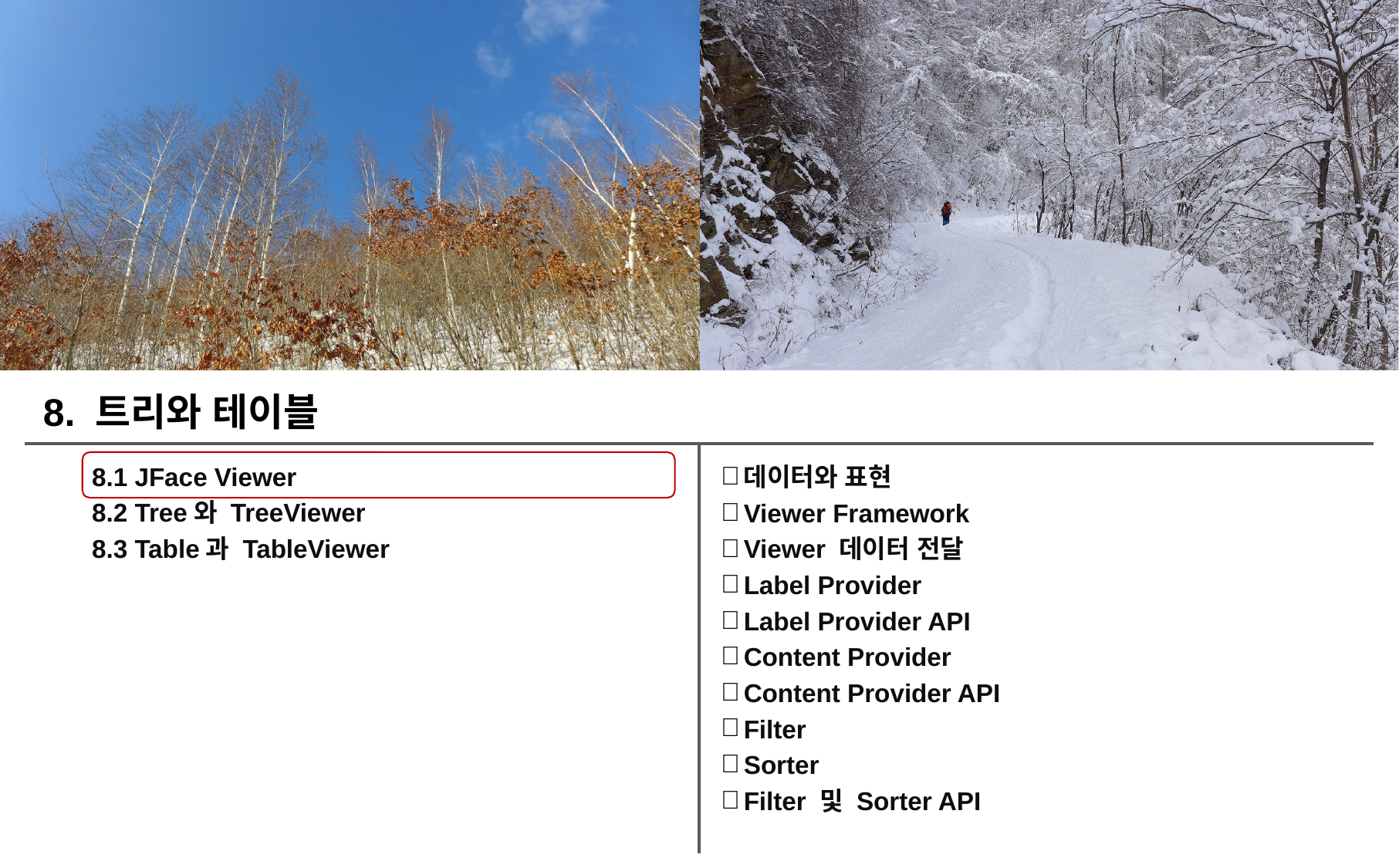

8. 트리와 테이블

8.1 JFace Viewer
8.2 Tree와 TreeViewer
8.3 Table과 TableViewer
데이터와 표현
Viewer Framework
Viewer 데이터 전달
Label Provider
Label Provider API
Content Provider
Content Provider API
Filter
Sorter
Filter 및 Sorter API